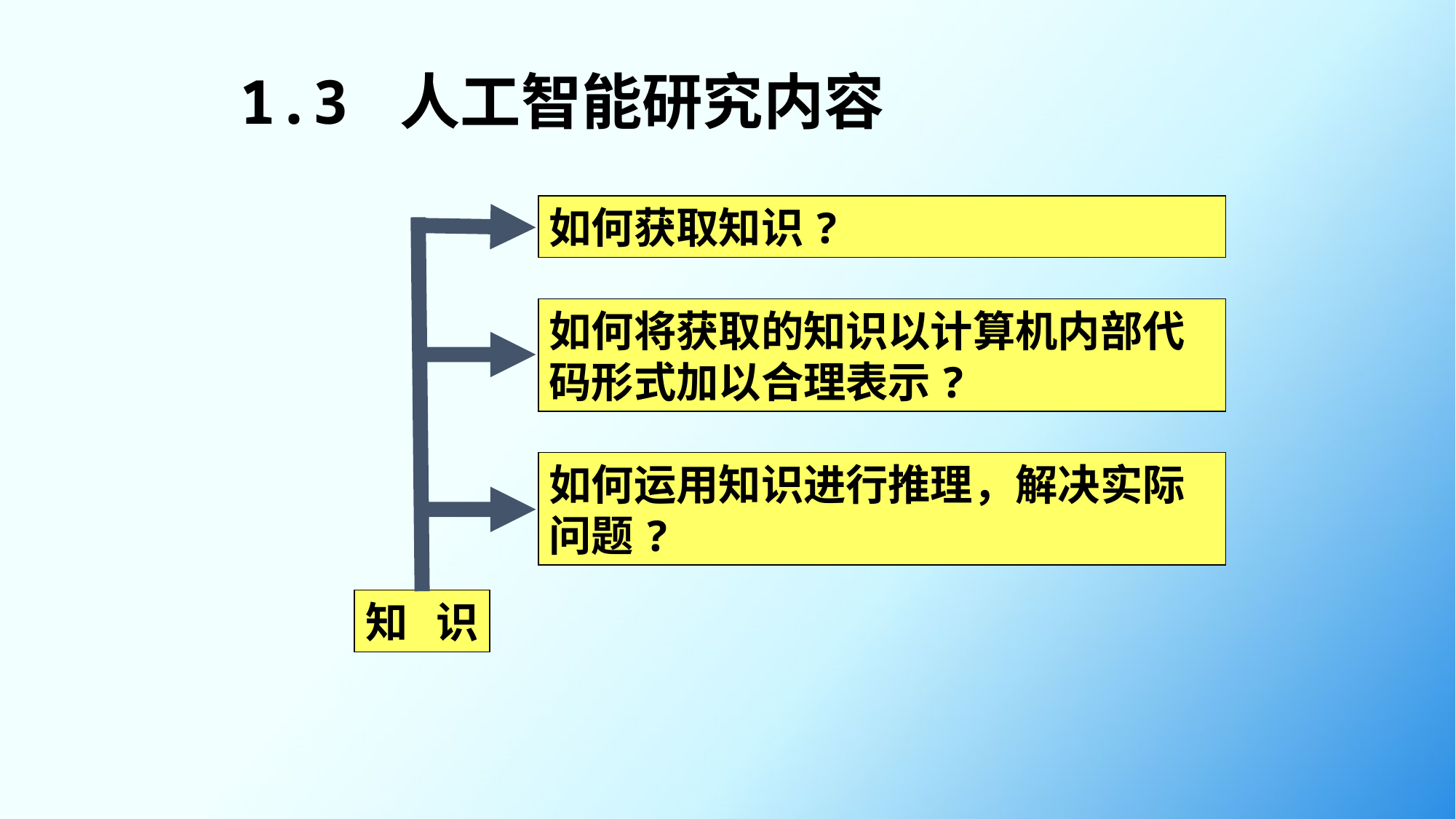

# 1.3 人工智能研究内容
如何获取知识?

如何将获取的知识以计算机内部代码形式加以合理表示?

如何运用知识进行推理，解决实际问题?

知   识